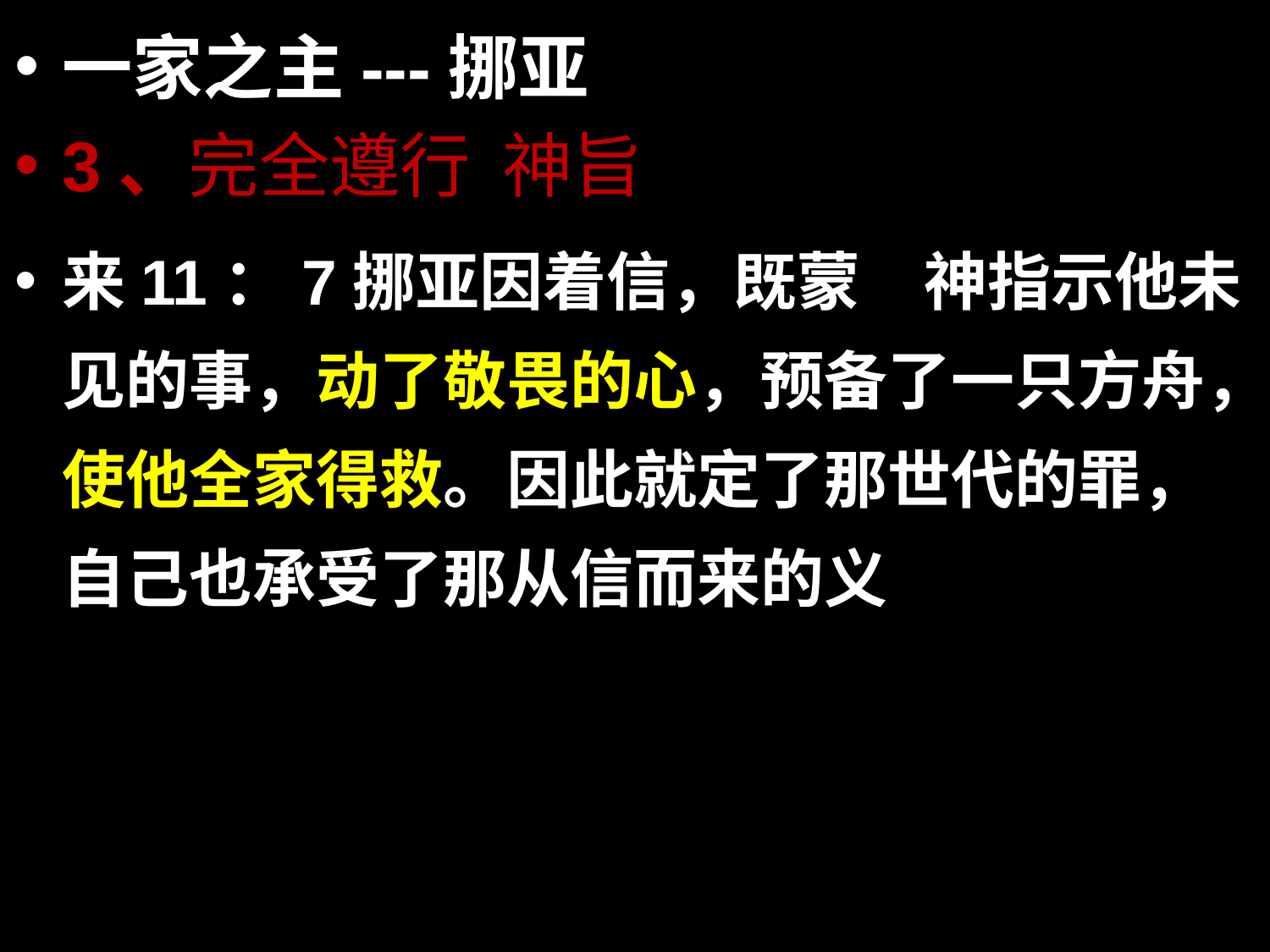

一家之主---挪亚
3、完全遵行  神旨
来11：7挪亚因着信，既蒙　神指示他未见的事，动了敬畏的心，预备了一只方舟，使他全家得救。因此就定了那世代的罪，自己也承受了那从信而来的义
19